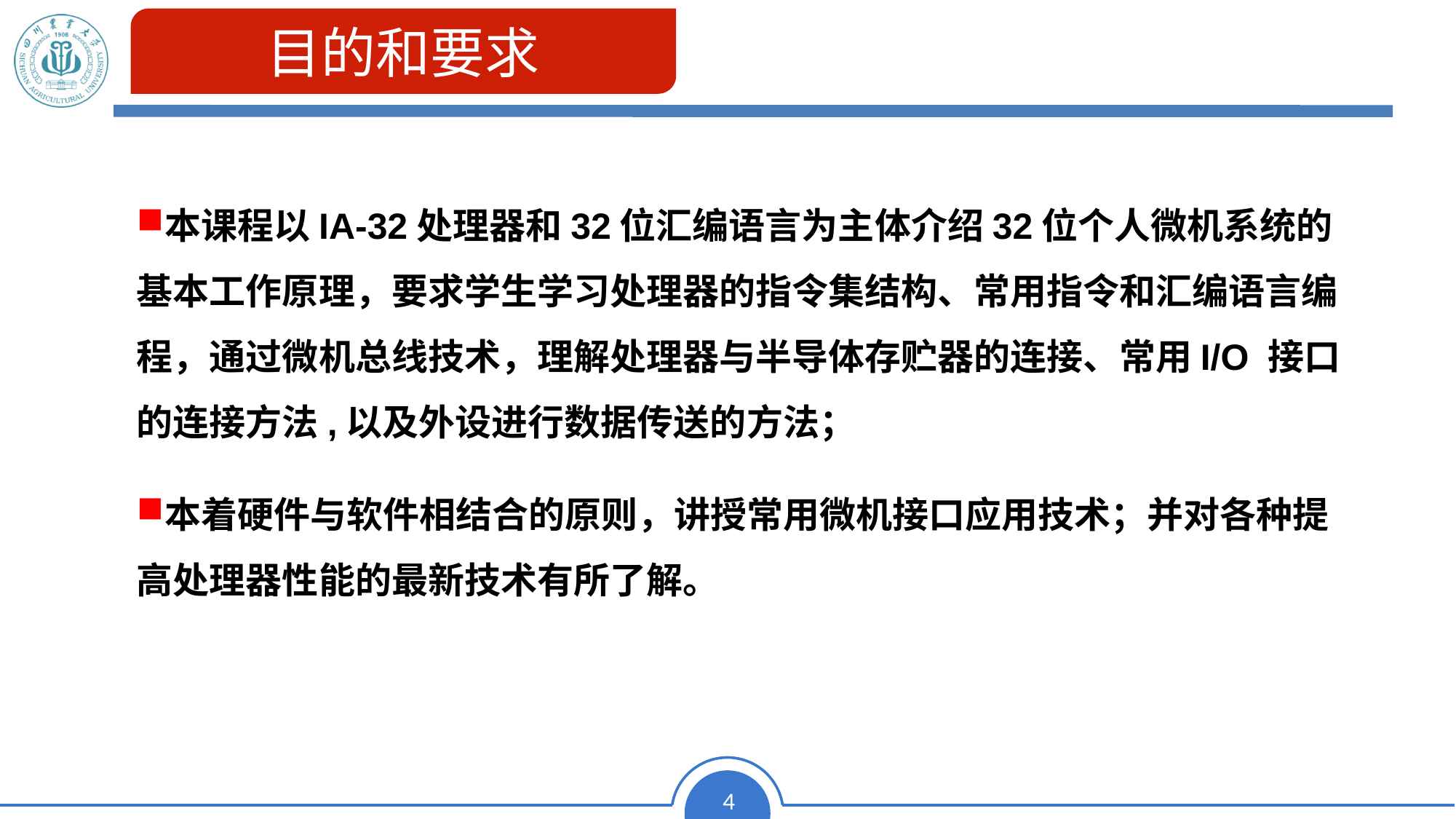

目的和要求
本课程以IA-32处理器和32位汇编语言为主体介绍32位个人微机系统的基本工作原理，要求学生学习处理器的指令集结构、常用指令和汇编语言编程，通过微机总线技术，理解处理器与半导体存贮器的连接、常用I/O 接口的连接方法,以及外设进行数据传送的方法；
本着硬件与软件相结合的原则，讲授常用微机接口应用技术；并对各种提高处理器性能的最新技术有所了解。